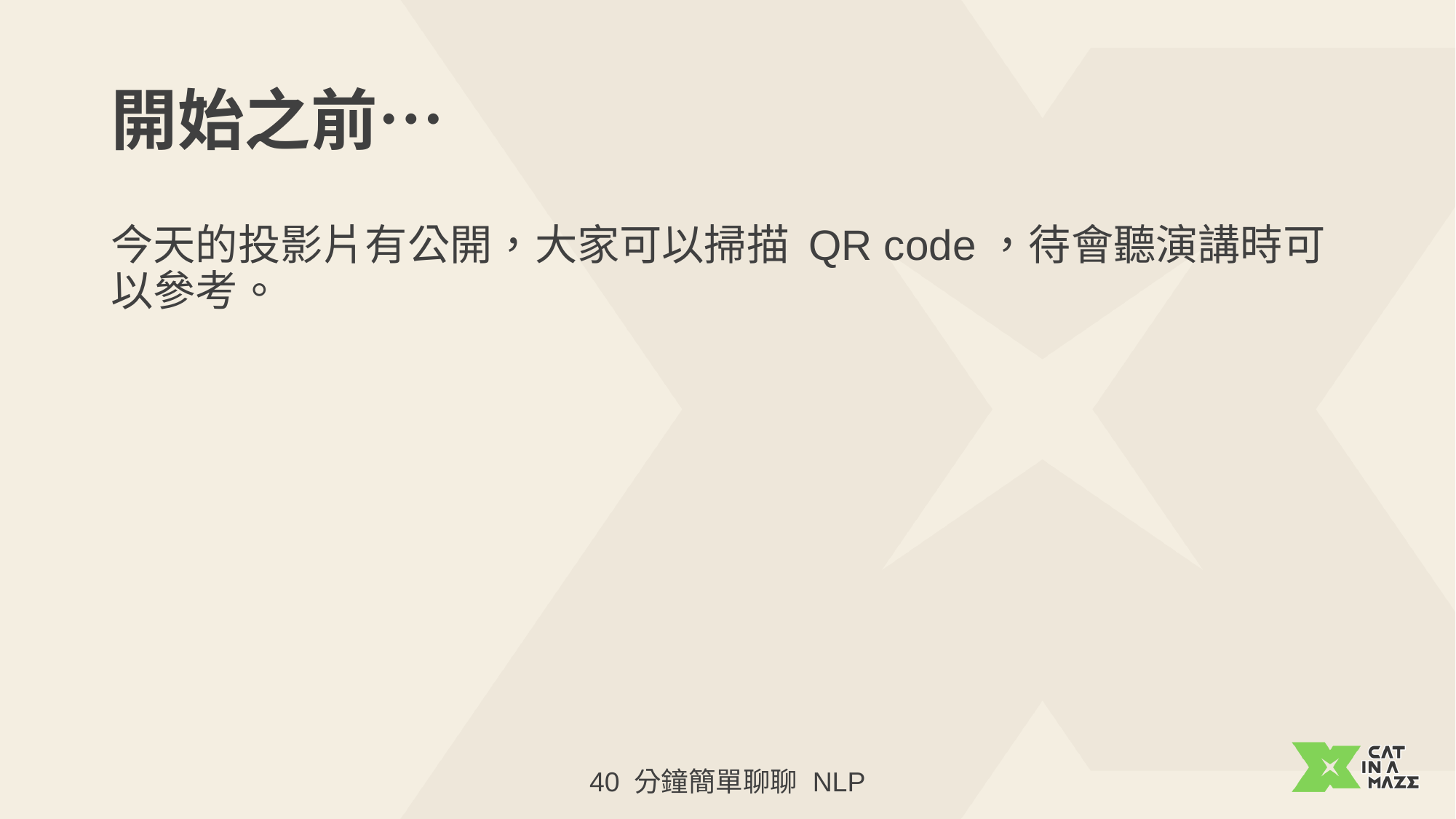

# 開始之前…
今天的投影片有公開，大家可以掃描 QR code，待會聽演講時可以參考。
40 分鐘簡單聊聊 NLP